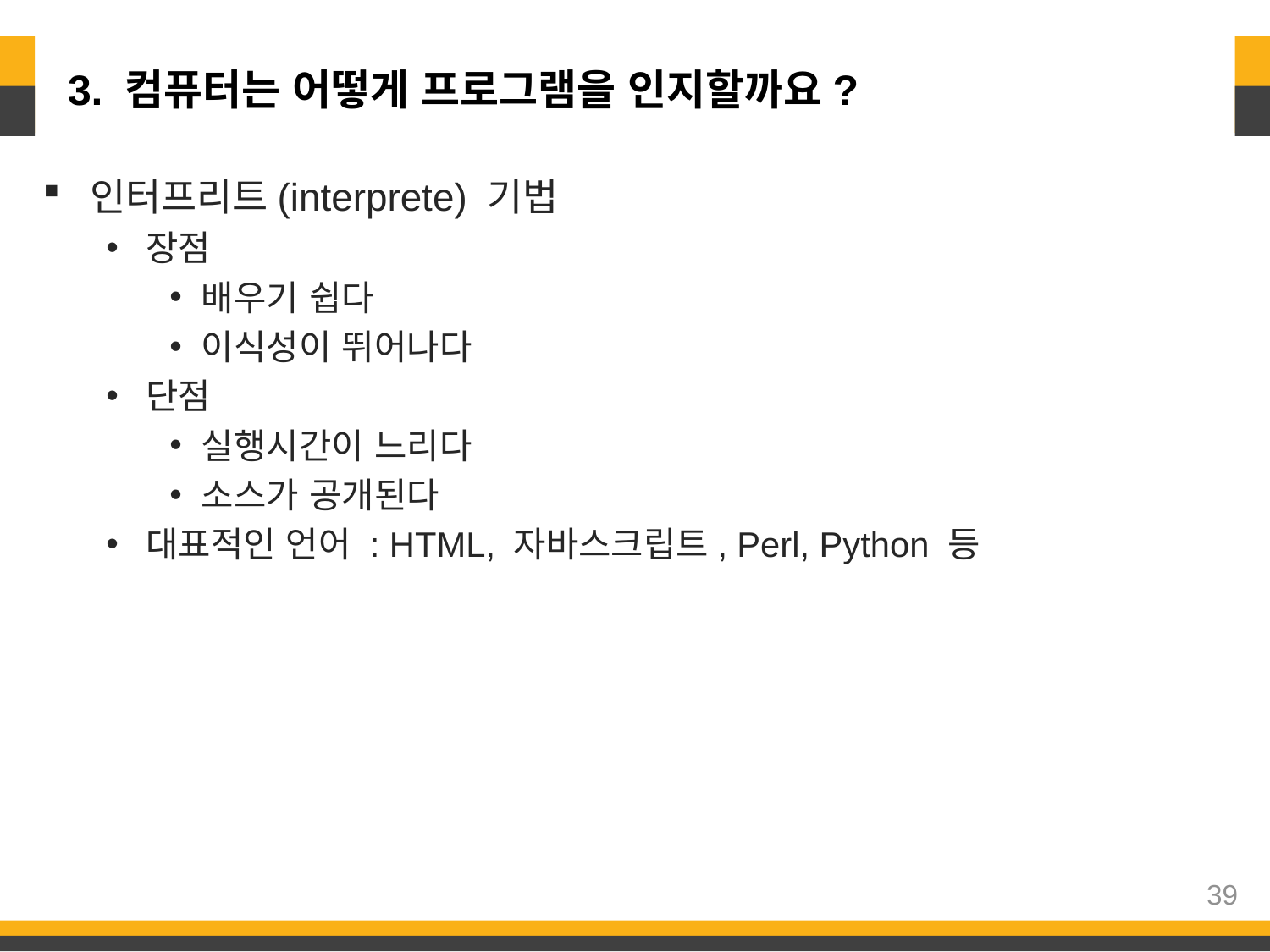

# 3. 컴퓨터는 어떻게 프로그램을 인지할까요?
인터프리트(interprete) 기법
장점
배우기 쉽다
이식성이 뛰어나다
단점
실행시간이 느리다
소스가 공개된다
대표적인 언어 : HTML, 자바스크립트, Perl, Python 등

39